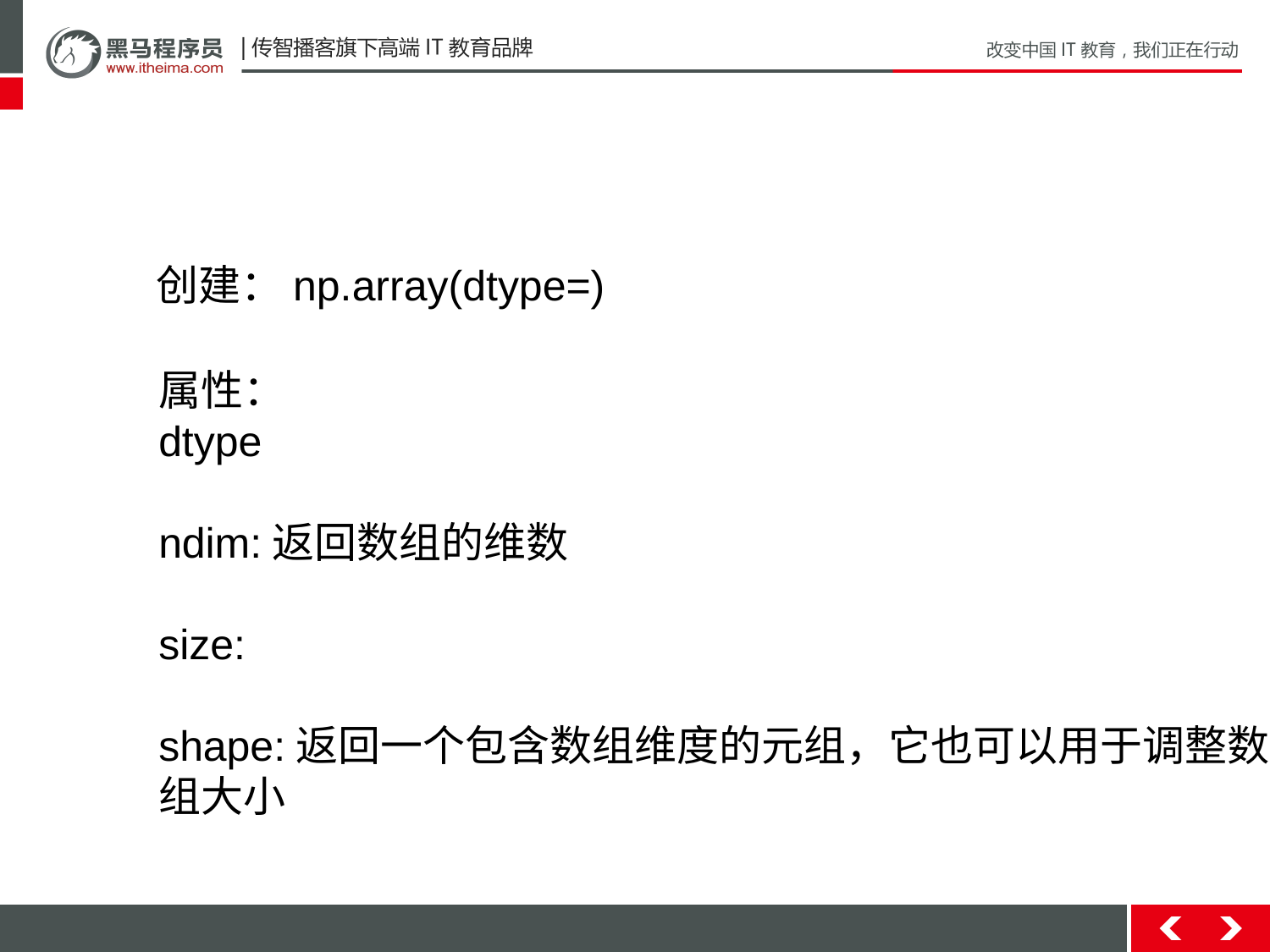

创建：np.array(dtype=)
属性：
dtype

ndim:返回数组的维数

size:

shape:返回一个包含数组维度的元组，它也可以用于调整数组大小